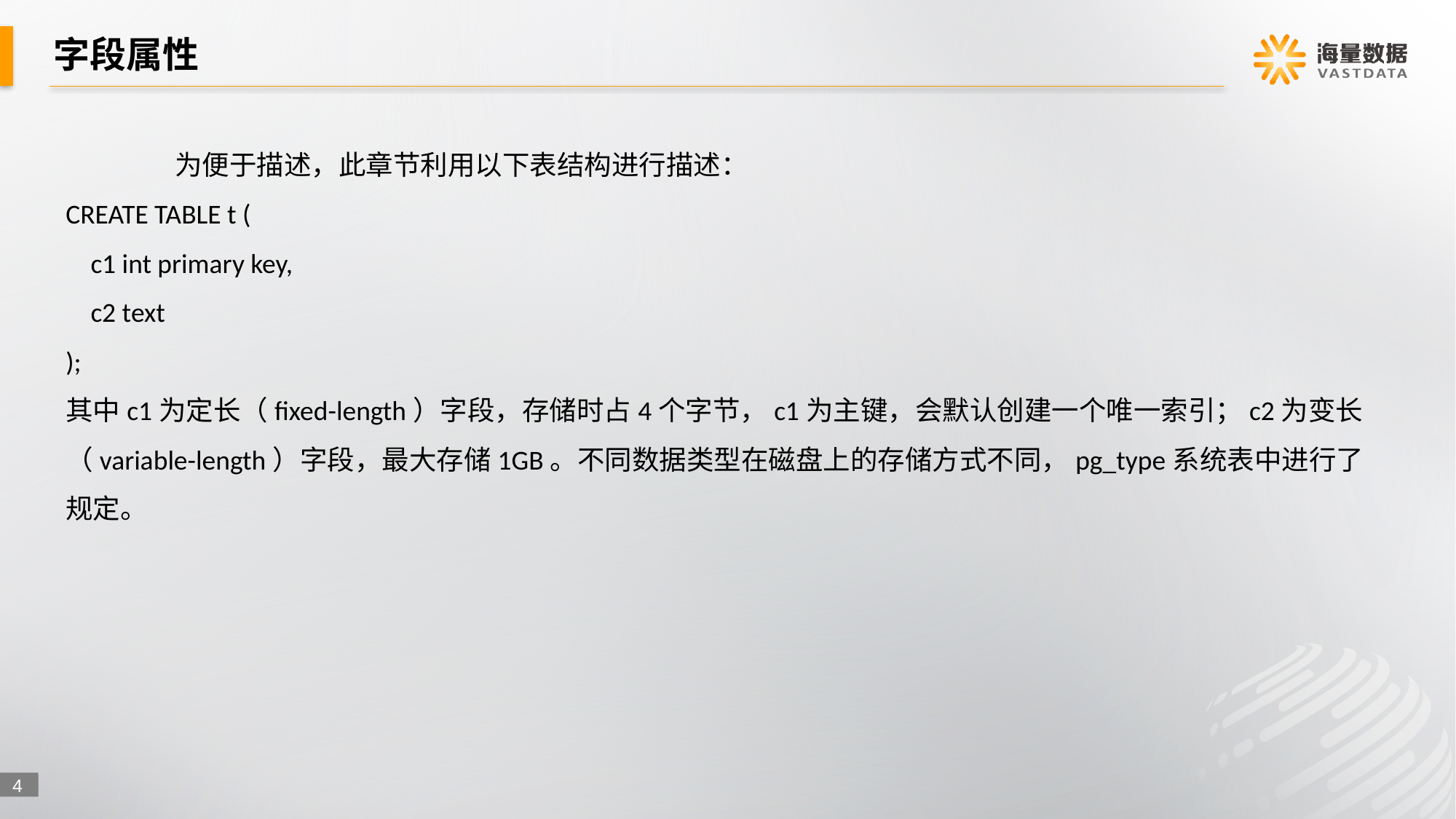

# 字段属性
	为便于描述，此章节利用以下表结构进行描述：
CREATE TABLE t (
    c1 int primary key,
    c2 text
);
其中c1为定长（fixed-length）字段，存储时占4个字节，c1为主键，会默认创建一个唯一索引；c2为变长（variable-length）字段，最大存储1GB。不同数据类型在磁盘上的存储方式不同，pg_type系统表中进行了规定。